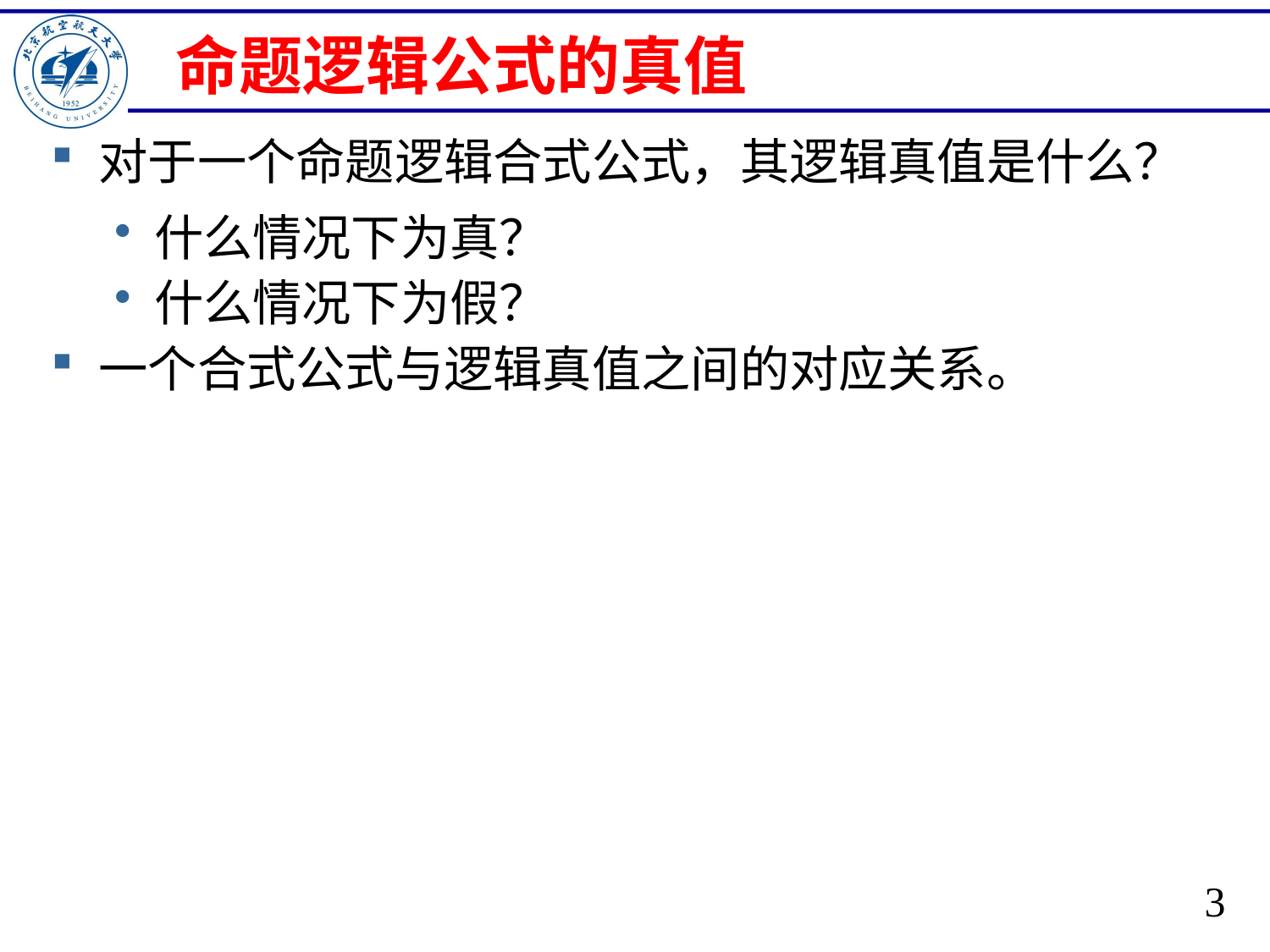

# 命题逻辑公式的真值
对于一个命题逻辑合式公式，其逻辑真值是什么？
什么情况下为真？
什么情况下为假？
一个合式公式与逻辑真值之间的对应关系。